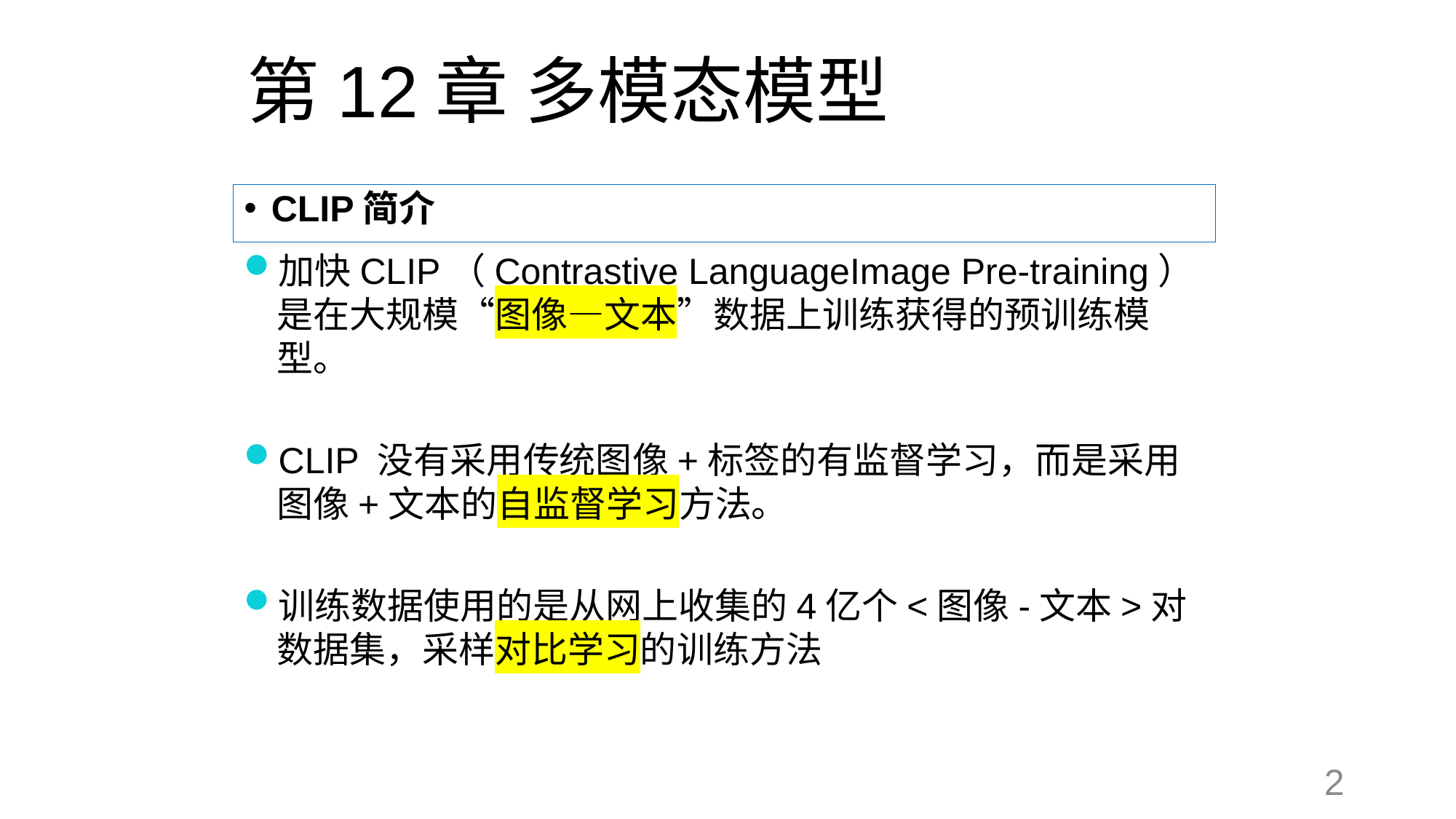

# 第12章 多模态模型
CLIP简介

加快CLIP（Contrastive LanguageImage Pre-training）是在大规模“图像—文本”数据上训练获得的预训练模型。

CLIP 没有采用传统图像+标签的有监督学习，而是采用图像+文本的自监督学习方法。

训练数据使用的是从网上收集的4亿个<图像-文本>对数据集，采样对比学习的训练方法

2